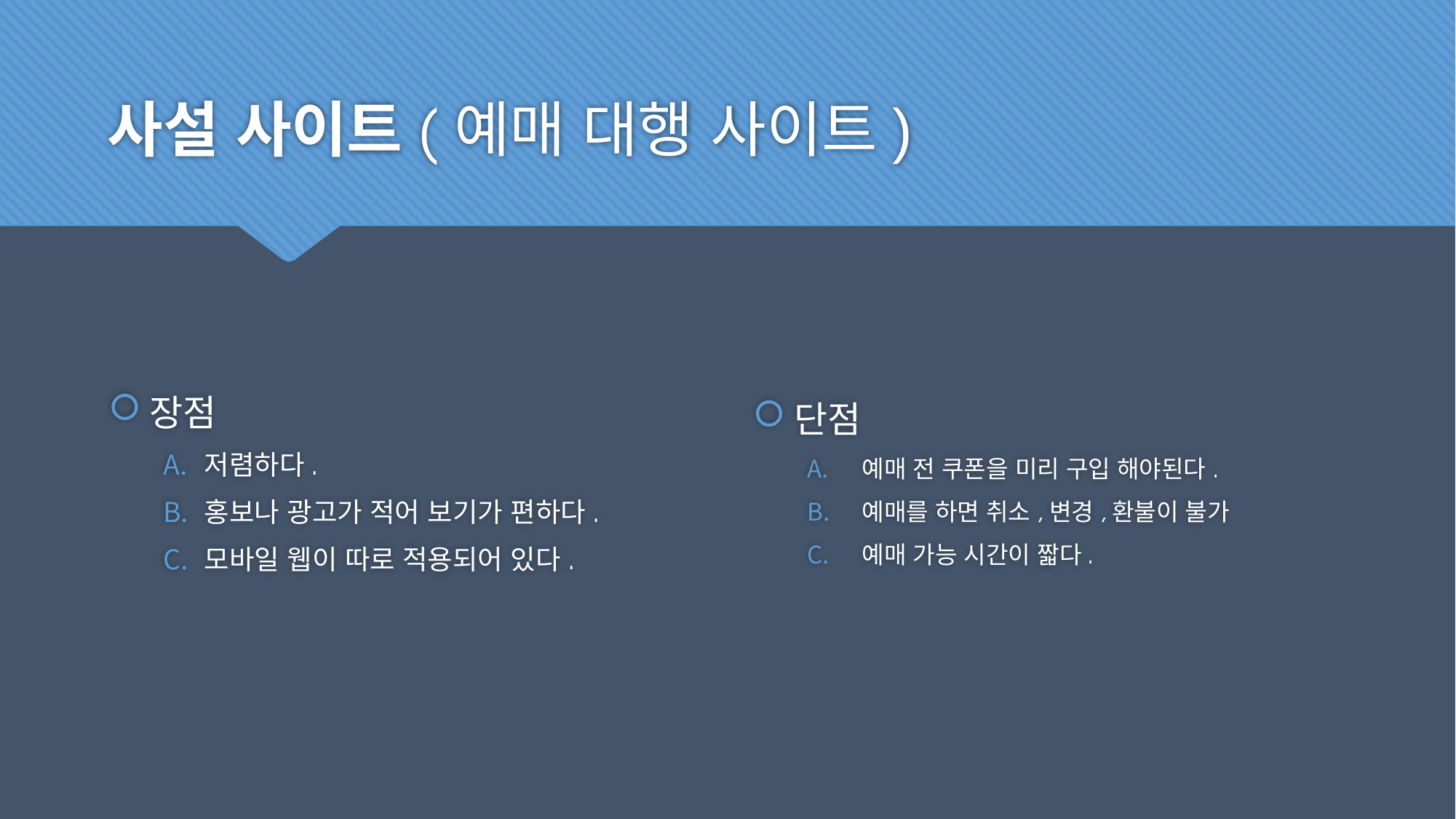

# 사설 사이트(예매 대행 사이트)
장점
저렴하다.
홍보나 광고가 적어 보기가 편하다.
모바일 웹이 따로 적용되어 있다.
단점
예매 전 쿠폰을 미리 구입 해야된다.
예매를 하면 취소,변경,환불이 불가
예매 가능 시간이 짧다.